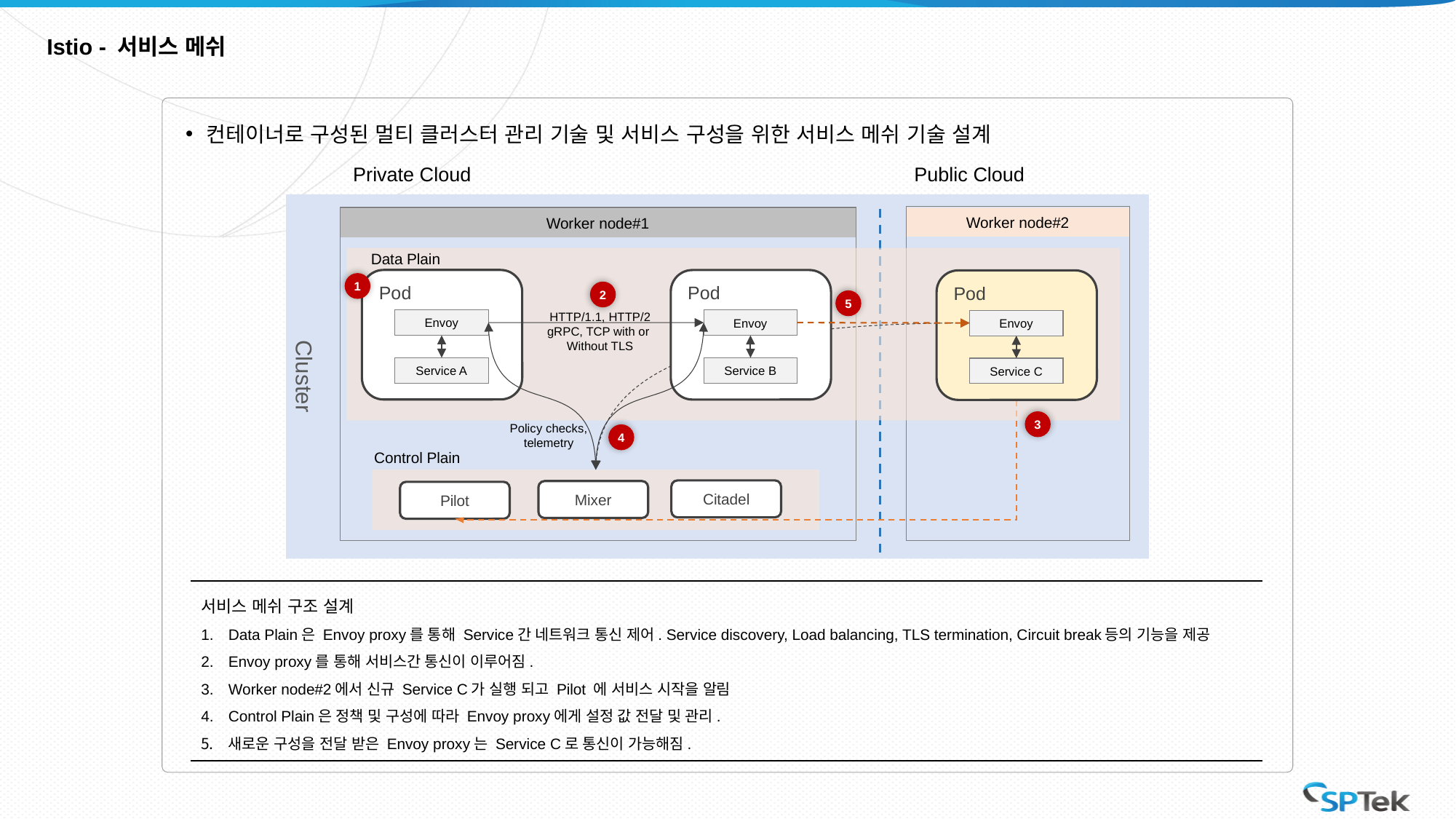

# Istio - 서비스 메쉬

컨테이너로 구성된 멀티 클러스터 관리 기술 및 서비스 구성을 위한 서비스 메쉬 기술 설계
Private Cloud
Public Cloud
Cluster

Worker node#2
Worker node#1
Data Plain

Pod
Envoy
Service A
Pod
Envoy
Service B
Pod
Envoy
Service C
1
2
5
HTTP/1.1, HTTP/2
gRPC, TCP with or
Without TLS
3
Policy checks,
telemetry
4
Control Plain

Citadel
Mixer
Pilot
서비스 메쉬 구조 설계
Data Plain은 Envoy proxy를 통해 Service간 네트워크 통신 제어. Service discovery, Load balancing, TLS termination, Circuit break등의 기능을 제공
Envoy proxy를 통해 서비스간 통신이 이루어짐.
Worker node#2에서 신규 Service C가 실행 되고 Pilot 에 서비스 시작을 알림
Control Plain은 정책 및 구성에 따라 Envoy proxy에게 설정 값 전달 및 관리.
새로운 구성을 전달 받은 Envoy proxy는 Service C로 통신이 가능해짐.